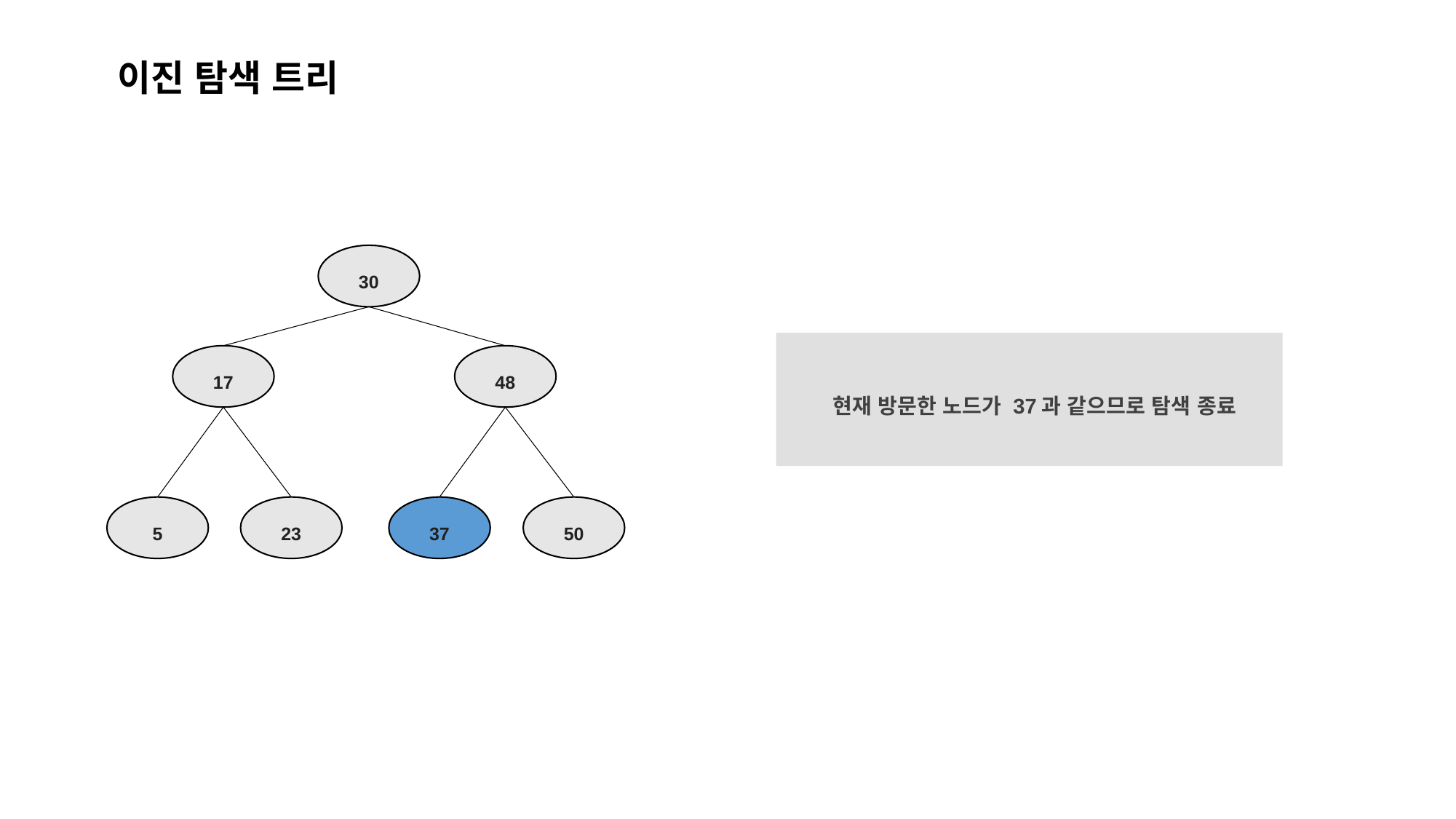

이진 탐색 트리
30
17
48
5
23
37
50
현재 방문한 노드가 37과 같으므로 탐색 종료